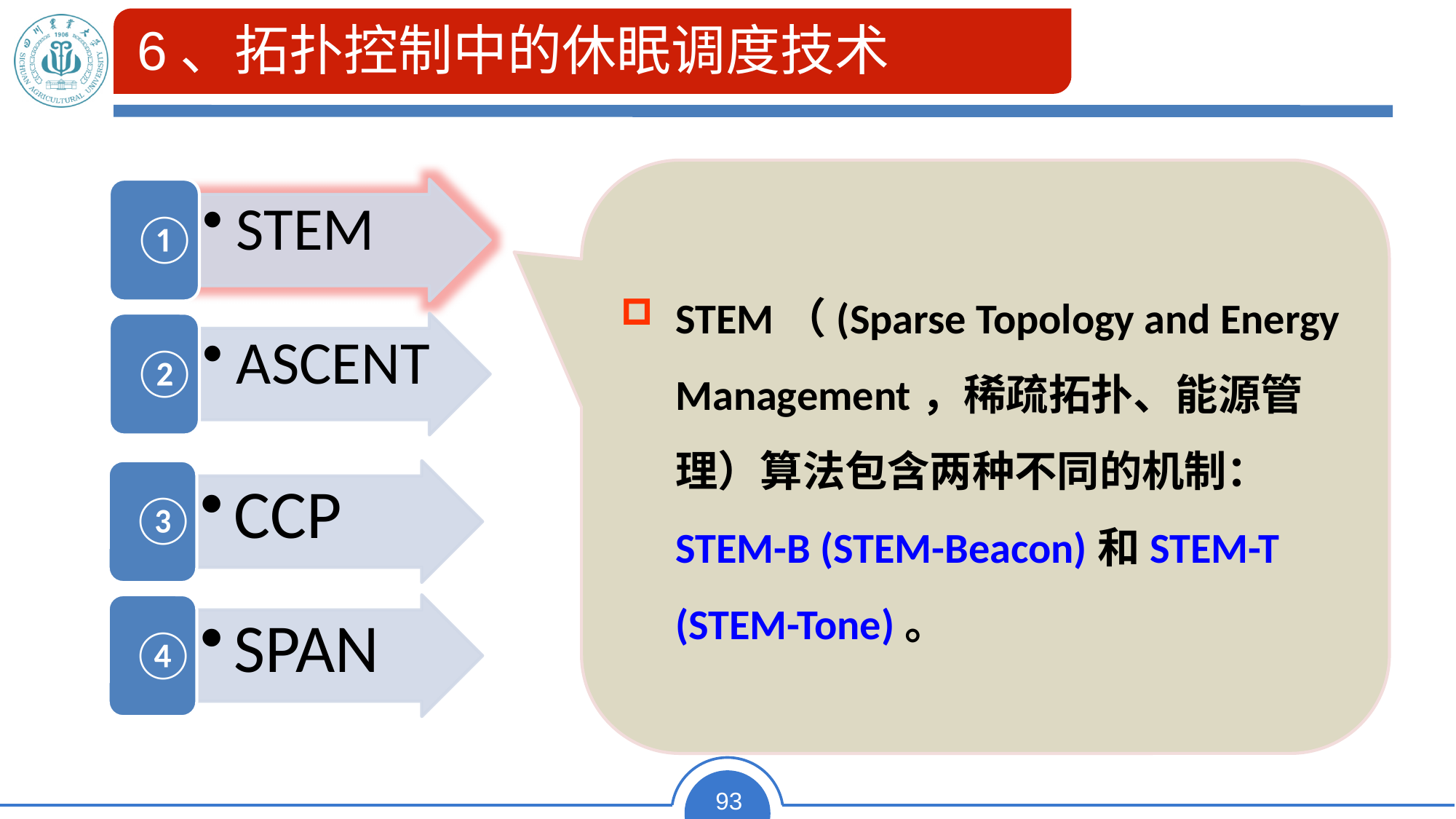

# 6、拓扑控制中的休眠调度技术
STEM（(Sparse Topology and Energy Management，稀疏拓扑、能源管理）算法包含两种不同的机制：STEM-B (STEM-Beacon)和STEM-T (STEM-Tone)。
STEM
①
ASCENT
②
CCP
③
SPAN
④